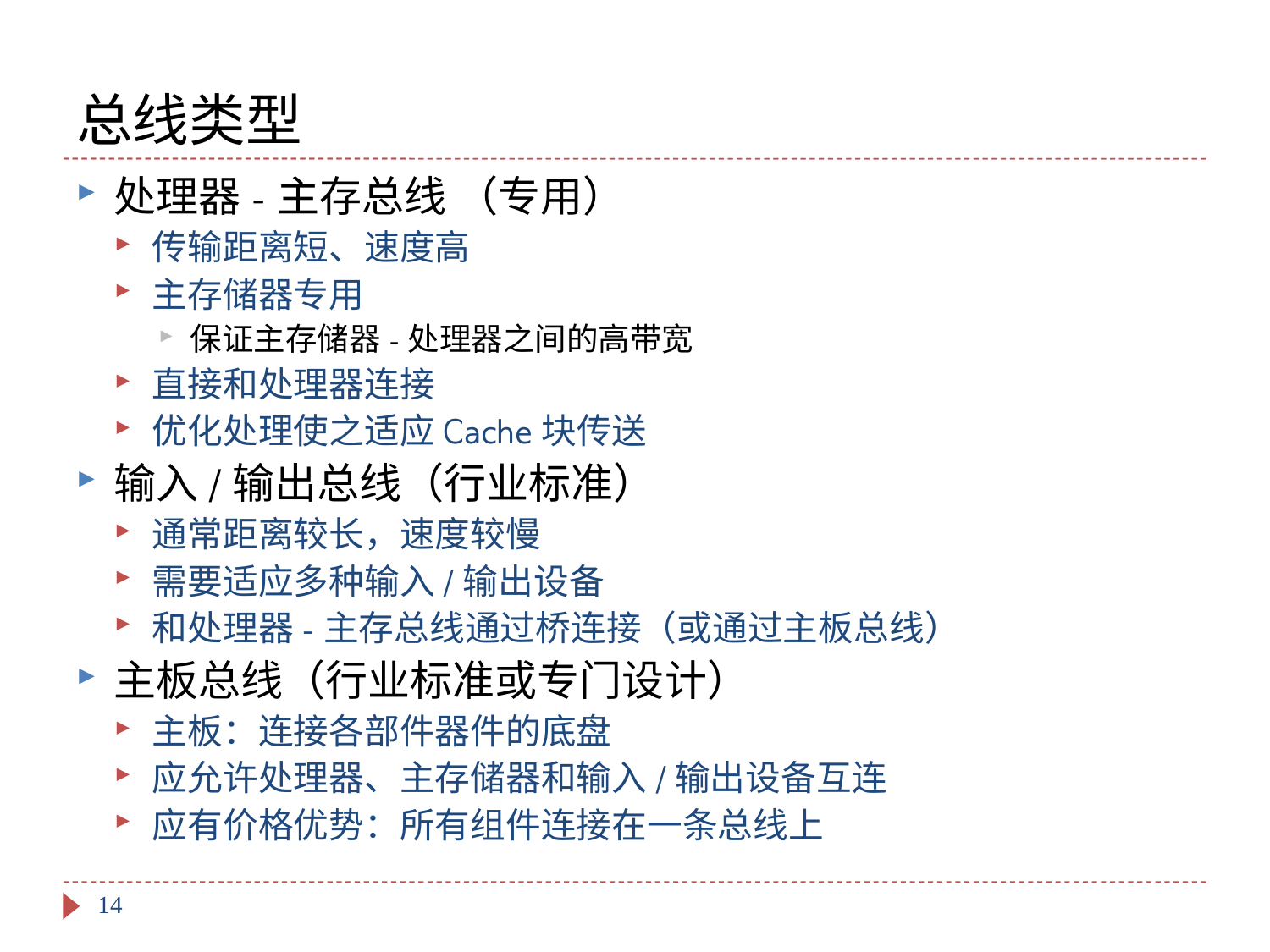

# 总线类型
处理器-主存总线 （专用）
传输距离短、速度高
主存储器专用
保证主存储器-处理器之间的高带宽
直接和处理器连接
优化处理使之适应Cache块传送
输入/输出总线（行业标准）
通常距离较长，速度较慢
需要适应多种输入/输出设备
和处理器-主存总线通过桥连接（或通过主板总线）
主板总线（行业标准或专门设计）
主板：连接各部件器件的底盘
应允许处理器、主存储器和输入/输出设备互连
应有价格优势：所有组件连接在一条总线上

14